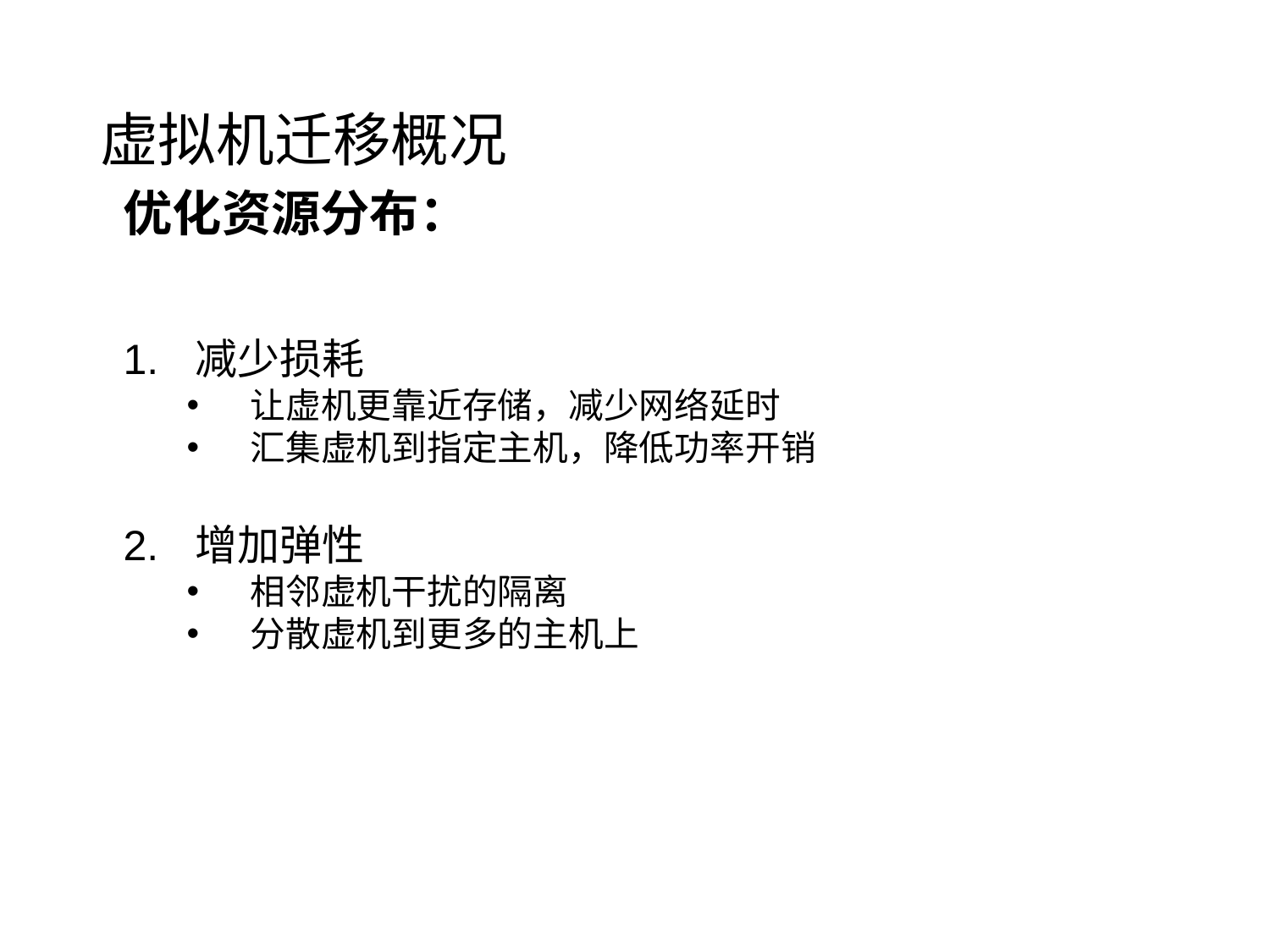

# 虚拟机迁移概况
优化资源分布：
减少损耗
让虚机更靠近存储，减少网络延时
汇集虚机到指定主机，降低功率开销

增加弹性
相邻虚机干扰的隔离
分散虚机到更多的主机上